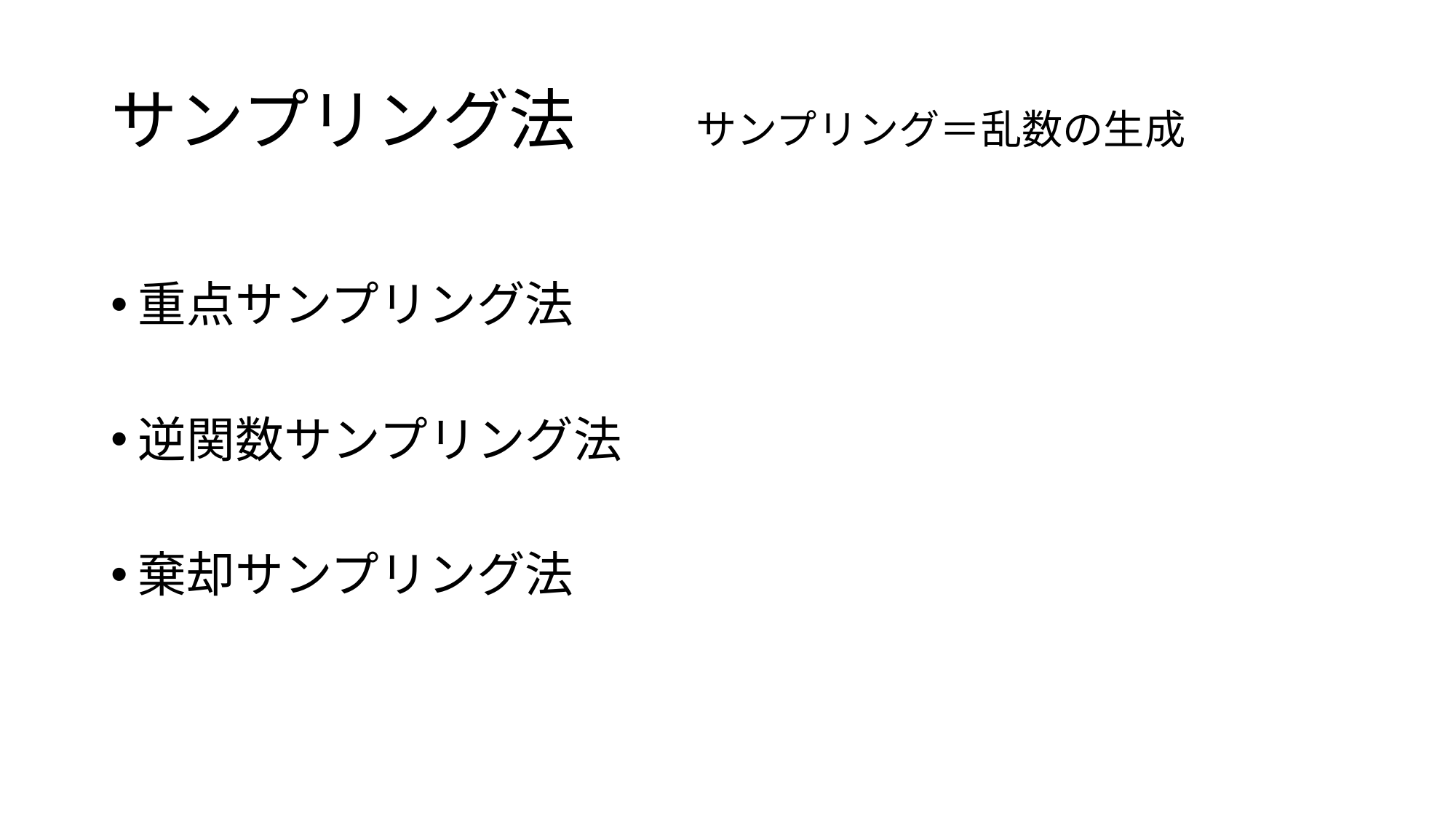

# サンプリング法        サンプリング＝乱数の生成
重点サンプリング法

逆関数サンプリング法

棄却サンプリング法